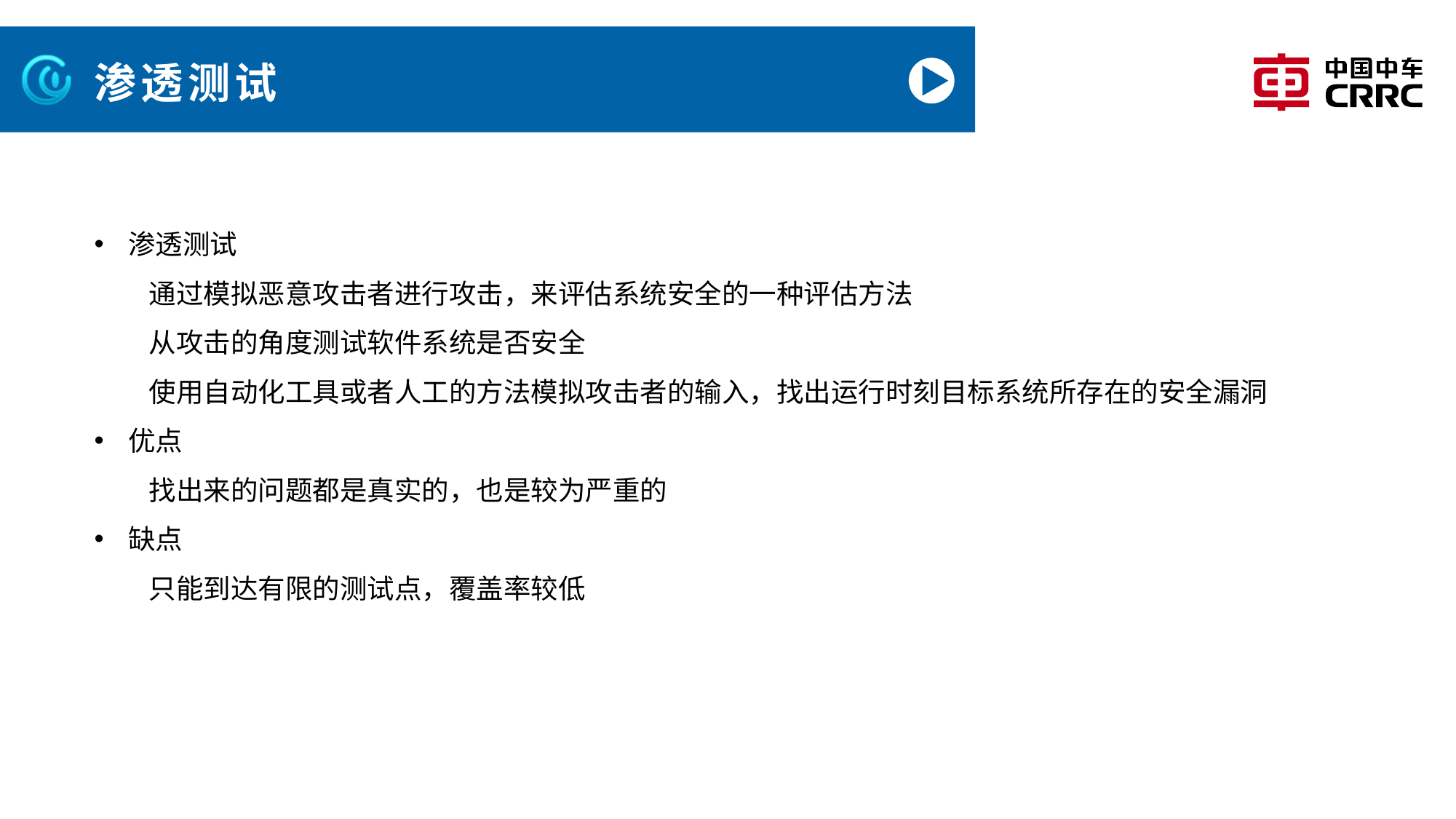

# 渗透测试
渗透测试
通过模拟恶意攻击者进行攻击，来评估系统安全的一种评估方法
从攻击的角度测试软件系统是否安全
使用自动化工具或者人工的方法模拟攻击者的输入，找出运行时刻目标系统所存在的安全漏洞
优点
找出来的问题都是真实的，也是较为严重的
缺点
只能到达有限的测试点，覆盖率较低
91